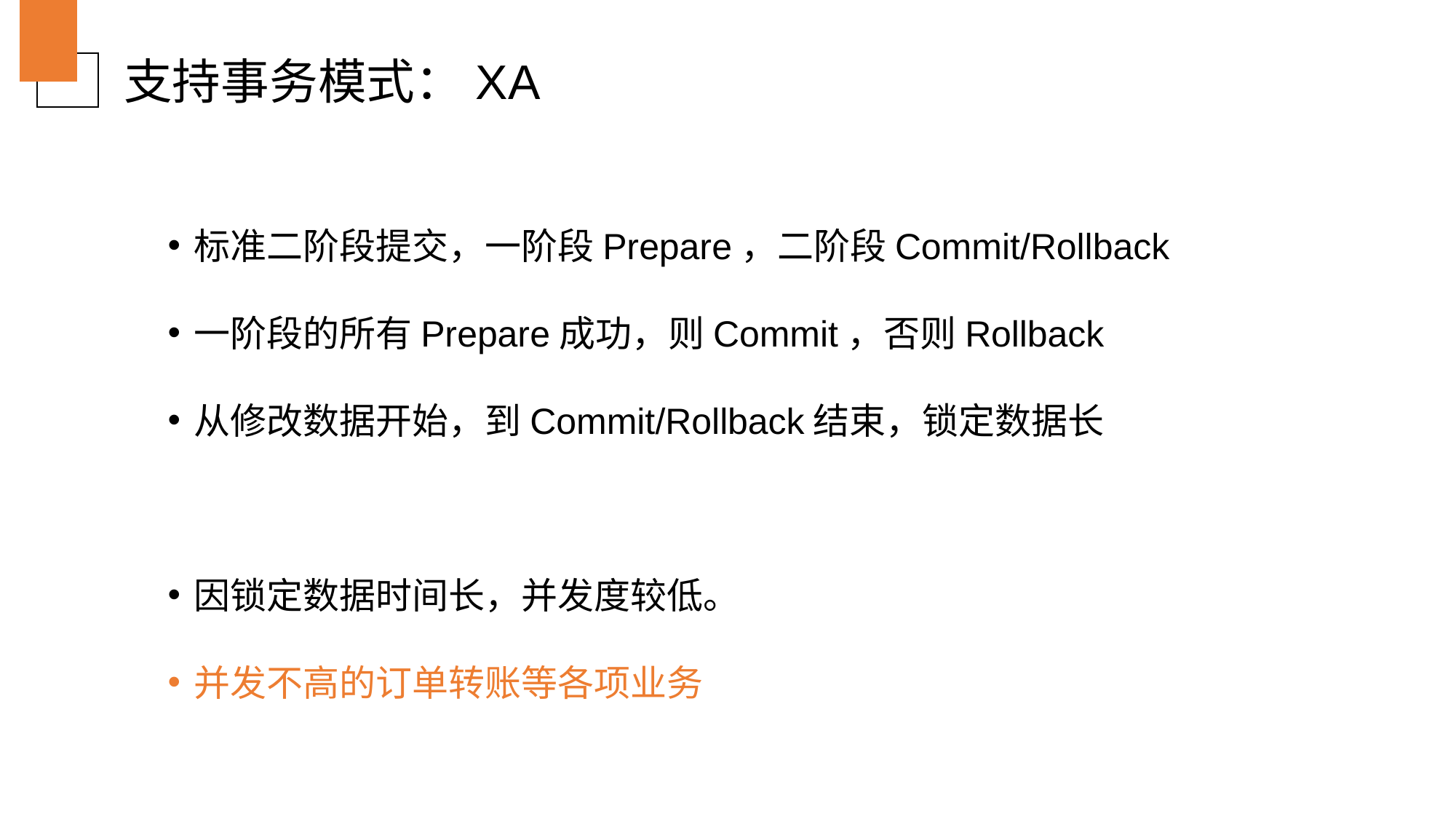

支持事务模式：XA

标准二阶段提交，一阶段Prepare，二阶段Commit/Rollback
一阶段的所有Prepare成功，则Commit，否则Rollback
从修改数据开始，到Commit/Rollback结束，锁定数据长

因锁定数据时间长，并发度较低。
并发不高的订单转账等各项业务